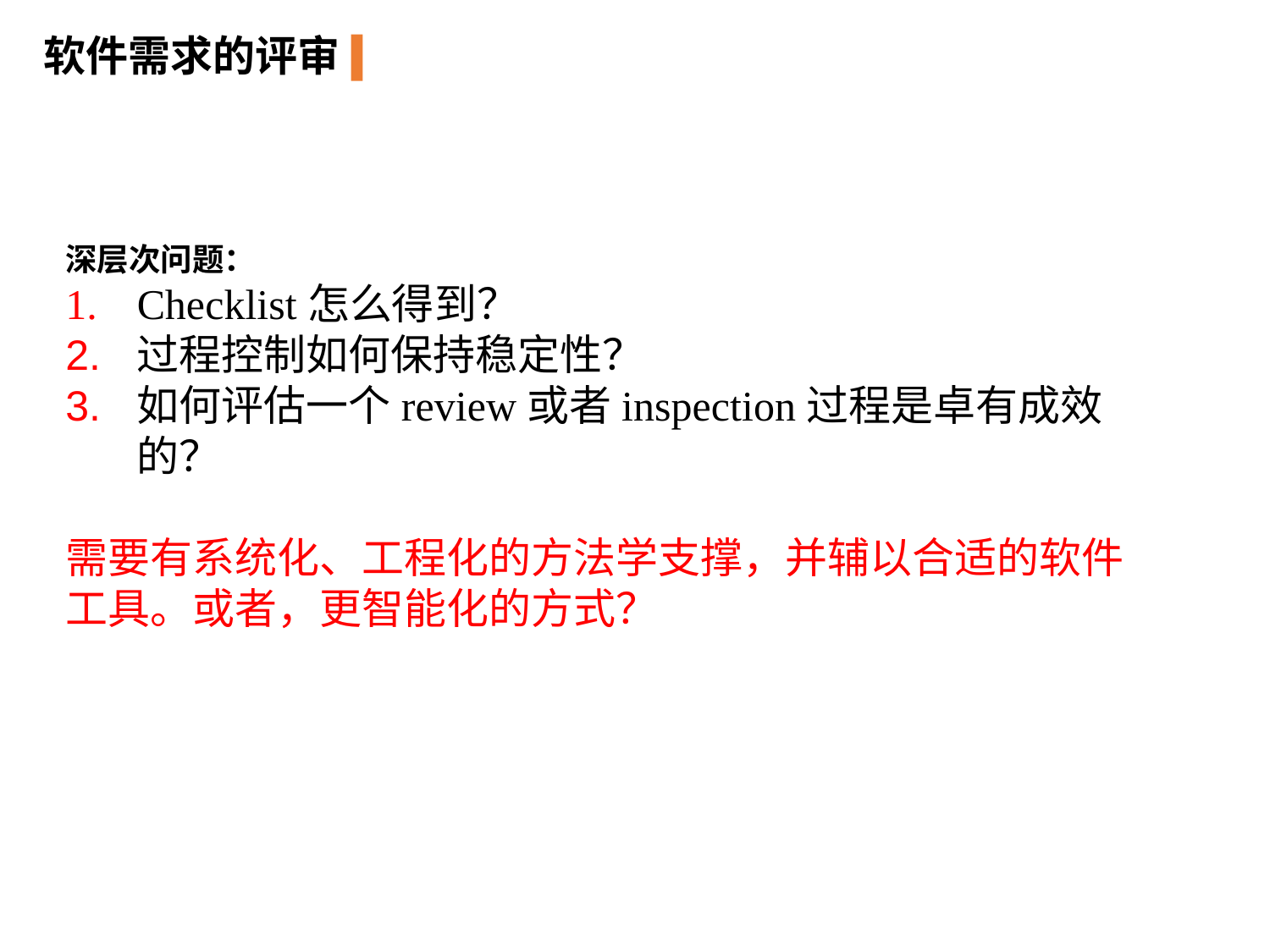

软件需求的评审

深层次问题：
Checklist怎么得到？
过程控制如何保持稳定性？
如何评估一个review或者inspection过程是卓有成效的？

需要有系统化、工程化的方法学支撑，并辅以合适的软件工具。或者，更智能化的方式？